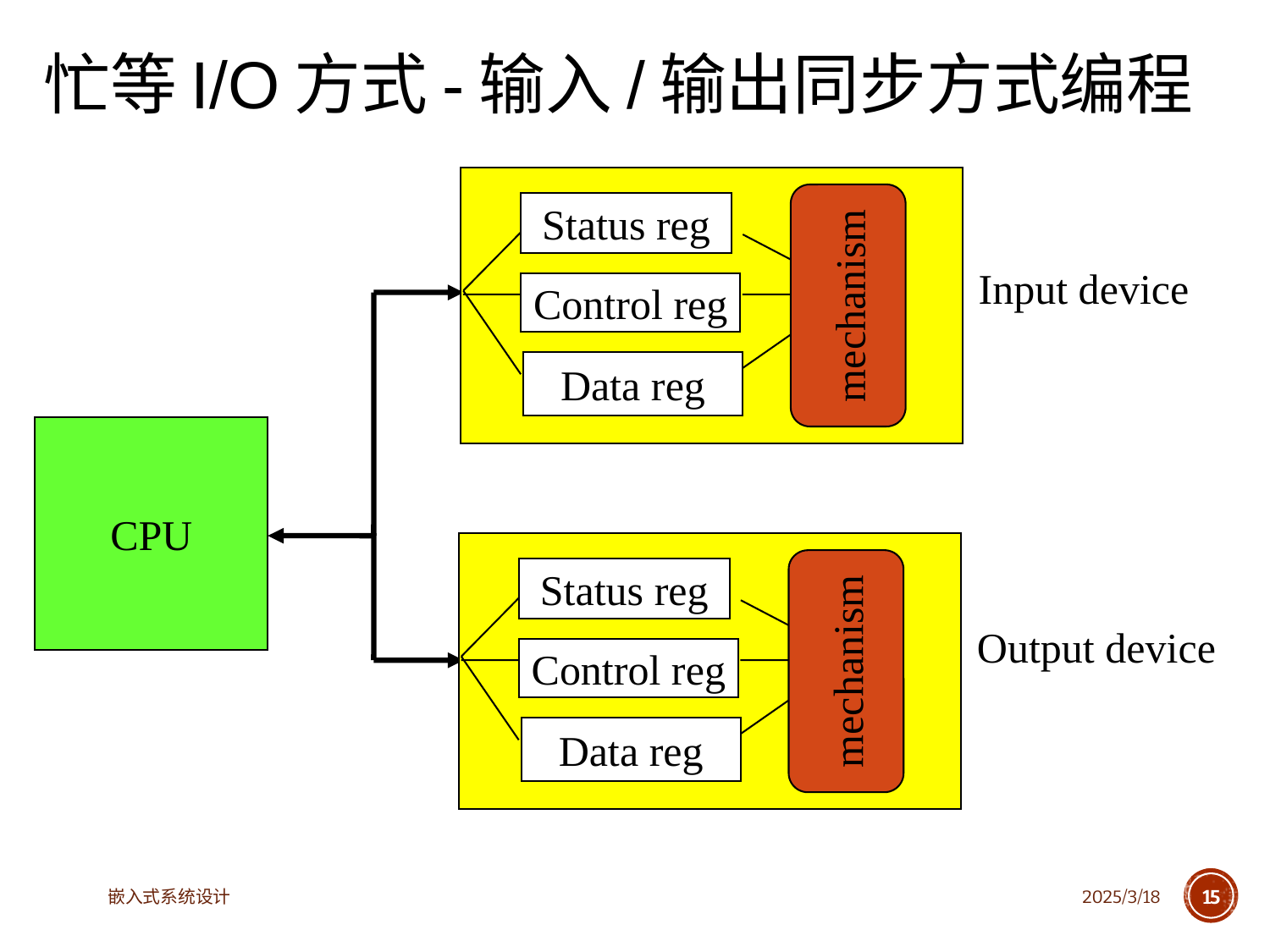

# 忙等I/O方式-输入/输出同步方式编程

Status reg

mechanism
Control reg

Data reg
Input device

CPU

Status reg

mechanism
Control reg

Data reg

Output device

嵌入式系统设计
2025/3/18
15